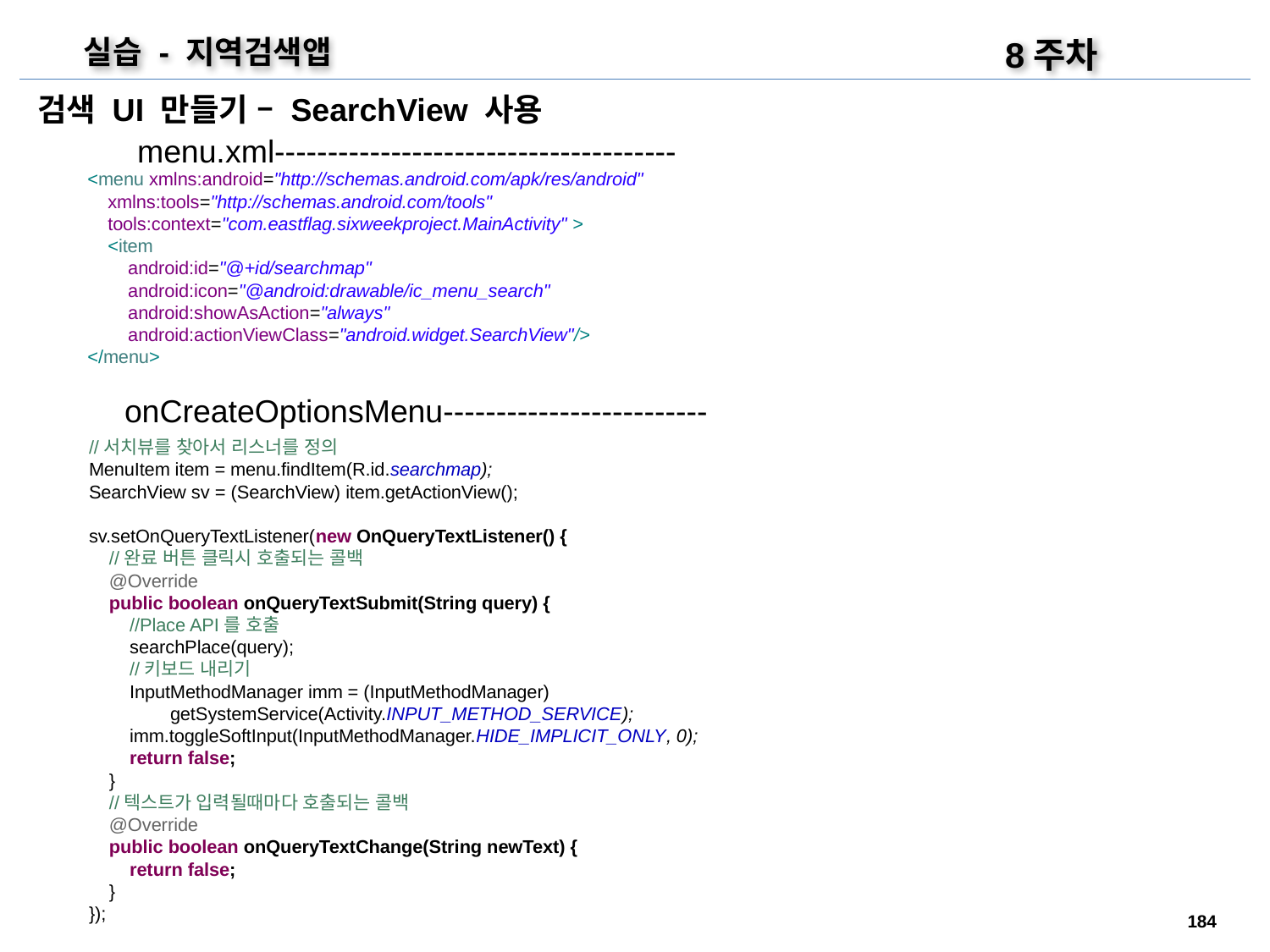

8주차
실습 - 지역검색앱
검색 UI 만들기 – SearchView 사용
menu.xml--------------------------------------
<menu xmlns:android="http://schemas.android.com/apk/res/android"
    xmlns:tools="http://schemas.android.com/tools"
    tools:context="com.eastflag.sixweekproject.MainActivity" >
    <item
        android:id="@+id/searchmap"
        android:icon="@android:drawable/ic_menu_search"
        android:showAsAction="always"
        android:actionViewClass="android.widget.SearchView"/>
</menu>
onCreateOptionsMenu-------------------------
//서치뷰를 찾아서 리스너를 정의
MenuItem item = menu.findItem(R.id.searchmap);
SearchView sv = (SearchView) item.getActionView();

sv.setOnQueryTextListener(new OnQueryTextListener() {
    //완료 버튼 클릭시 호출되는 콜백
    @Override
    public boolean onQueryTextSubmit(String query) {
        //Place API를 호출
        searchPlace(query);
        //키보드 내리기
        InputMethodManager imm = (InputMethodManager)
                getSystemService(Activity.INPUT_METHOD_SERVICE);
        imm.toggleSoftInput(InputMethodManager.HIDE_IMPLICIT_ONLY, 0);
        return false;
    }
    //텍스트가 입력될때마다 호출되는 콜백
    @Override
    public boolean onQueryTextChange(String newText) {
        return false;
    }
});